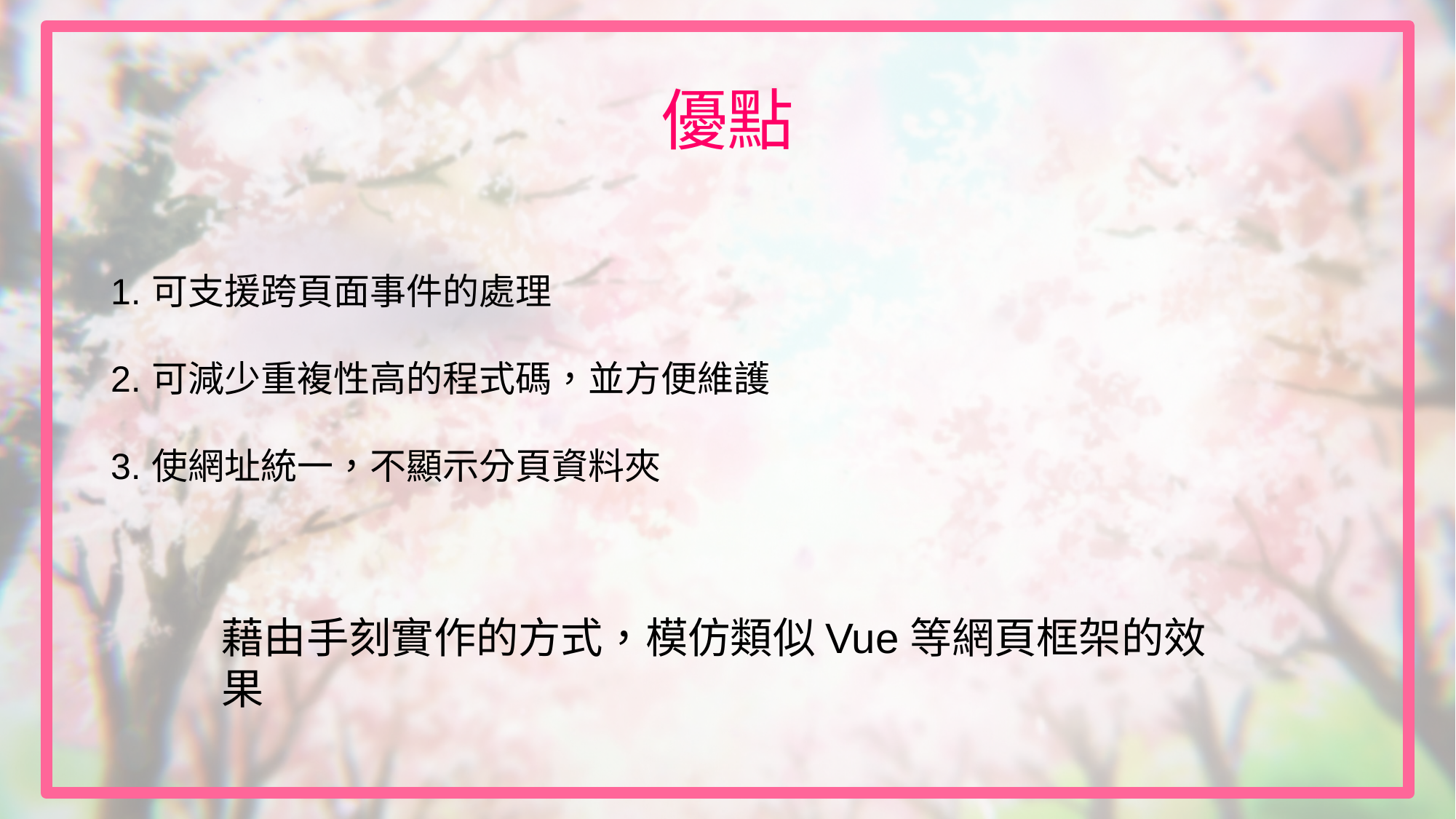

# 優點
可支援跨頁面事件的處理
可減少重複性高的程式碼，並方便維護
使網址統一，不顯示分頁資料夾
藉由手刻實作的方式，模仿類似Vue等網頁框架的效果